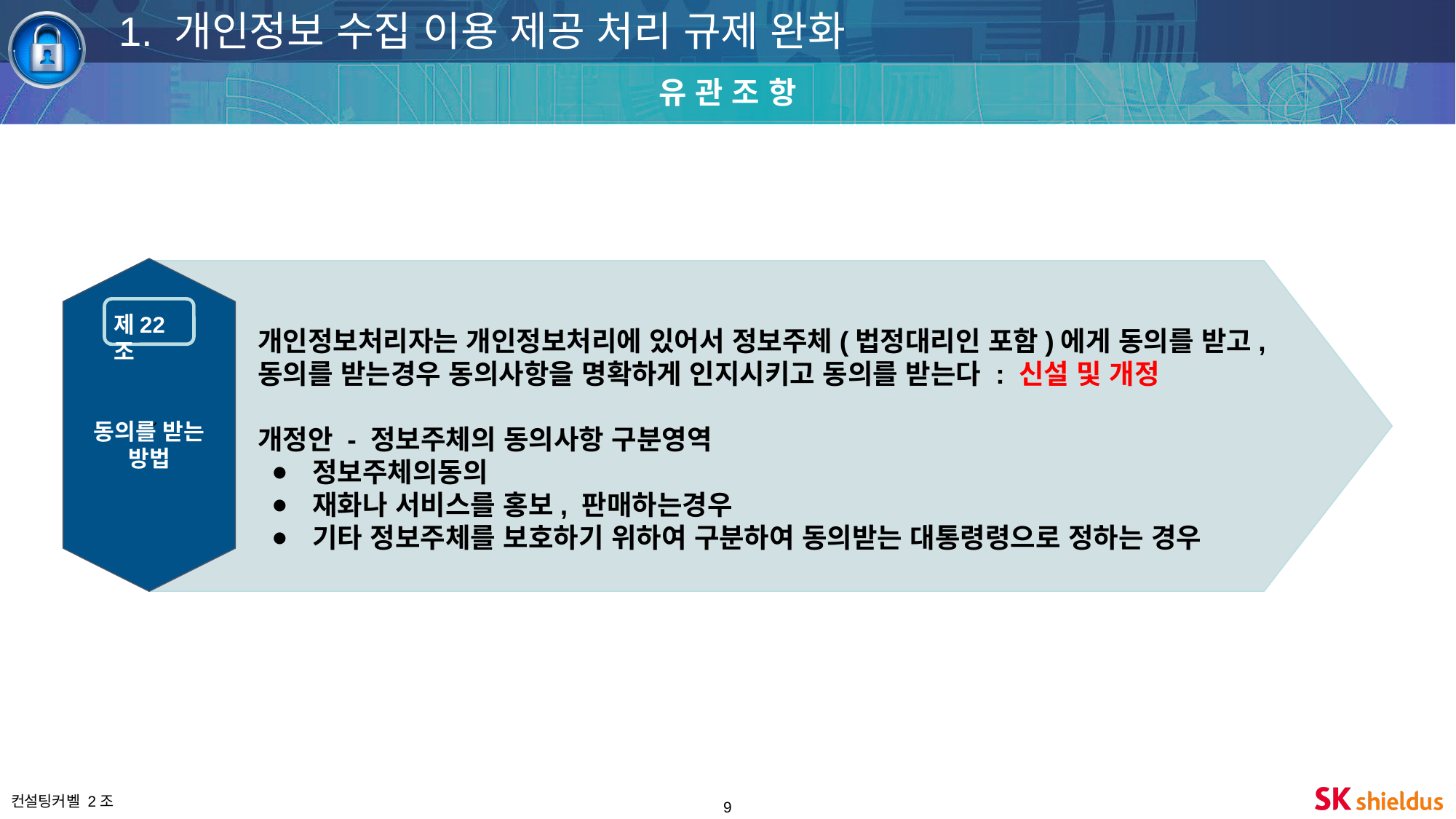

1. 개인정보 수집 이용 제공 처리 규제 완화

유 관 조 항

개인정보처리자는 개인정보처리에 있어서 정보주체(법정대리인 포함)에게 동의를 받고, 동의를 받는경우 동의사항을 명확하게 인지시키고 동의를 받는다 : 신설 및 개정

개정안 - 정보주체의 동의사항 구분영역
정보주체의동의
재화나 서비스를 홍보, 판매하는경우
기타 정보주체를 보호하기 위하여 구분하여 동의받는 대통령령으로 정하는 경우

제22조
`
동의를 받는 방법
9